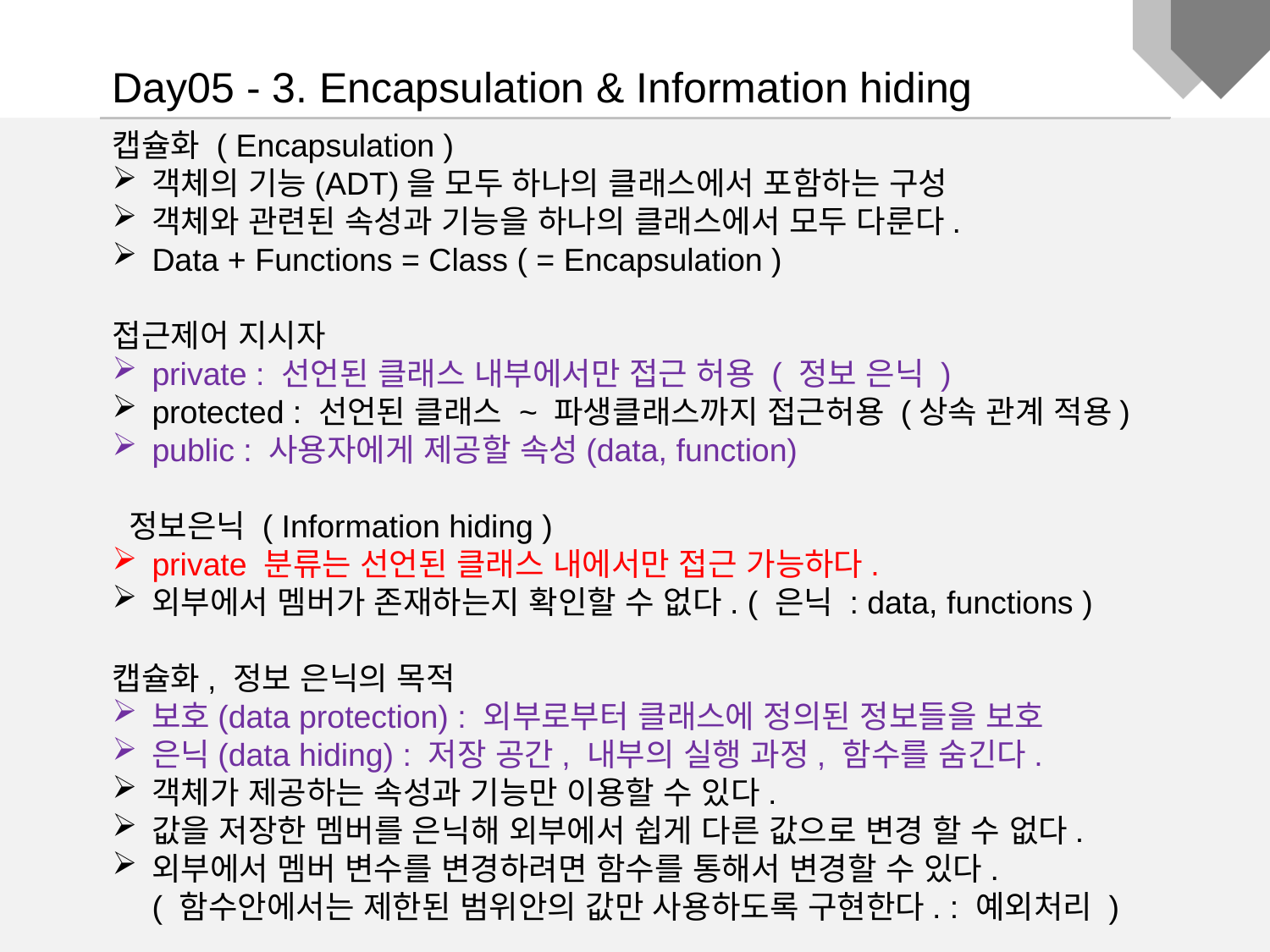

Day05 - 3. Encapsulation & Information hiding
캡슐화 ( Encapsulation )
객체의 기능(ADT)을 모두 하나의 클래스에서 포함하는 구성
객체와 관련된 속성과 기능을 하나의 클래스에서 모두 다룬다.
Data + Functions = Class ( = Encapsulation )

접근제어 지시자
private : 선언된 클래스 내부에서만 접근 허용 ( 정보 은닉 )
protected : 선언된 클래스 ~ 파생클래스까지 접근허용 (상속 관계 적용)
public : 사용자에게 제공할 속성(data, function)

 정보은닉 ( Information hiding )
private 분류는 선언된 클래스 내에서만 접근 가능하다.
외부에서 멤버가 존재하는지 확인할 수 없다. ( 은닉 : data, functions )

캡슐화, 정보 은닉의 목적
보호(data protection) : 외부로부터 클래스에 정의된 정보들을 보호
은닉(data hiding) : 저장 공간, 내부의 실행 과정, 함수를 숨긴다.
객체가 제공하는 속성과 기능만 이용할 수 있다.
값을 저장한 멤버를 은닉해 외부에서 쉽게 다른 값으로 변경 할 수 없다.
외부에서 멤버 변수를 변경하려면 함수를 통해서 변경할 수 있다.
( 함수안에서는 제한된 범위안의 값만 사용하도록 구현한다. : 예외처리 )